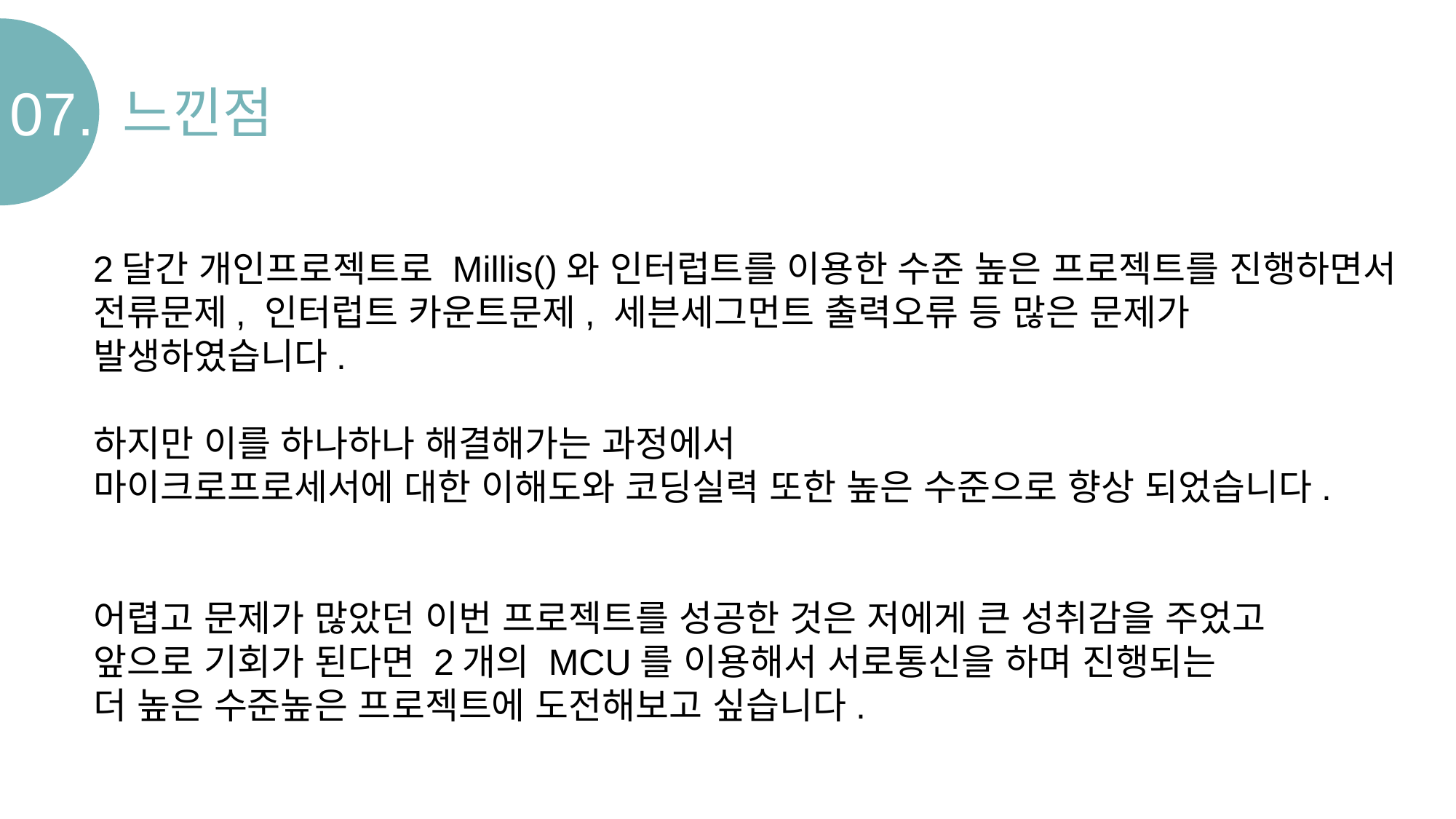

07.
느낀점
2달간 개인프로젝트로 Millis()와 인터럽트를 이용한 수준 높은 프로젝트를 진행하면서
전류문제, 인터럽트 카운트문제, 세븐세그먼트 출력오류 등 많은 문제가 발생하였습니다.

하지만 이를 하나하나 해결해가는 과정에서
마이크로프로세서에 대한 이해도와 코딩실력 또한 높은 수준으로 향상 되었습니다.

어렵고 문제가 많았던 이번 프로젝트를 성공한 것은 저에게 큰 성취감을 주었고
앞으로 기회가 된다면 2개의 MCU를 이용해서 서로통신을 하며 진행되는
더 높은 수준높은 프로젝트에 도전해보고 싶습니다.